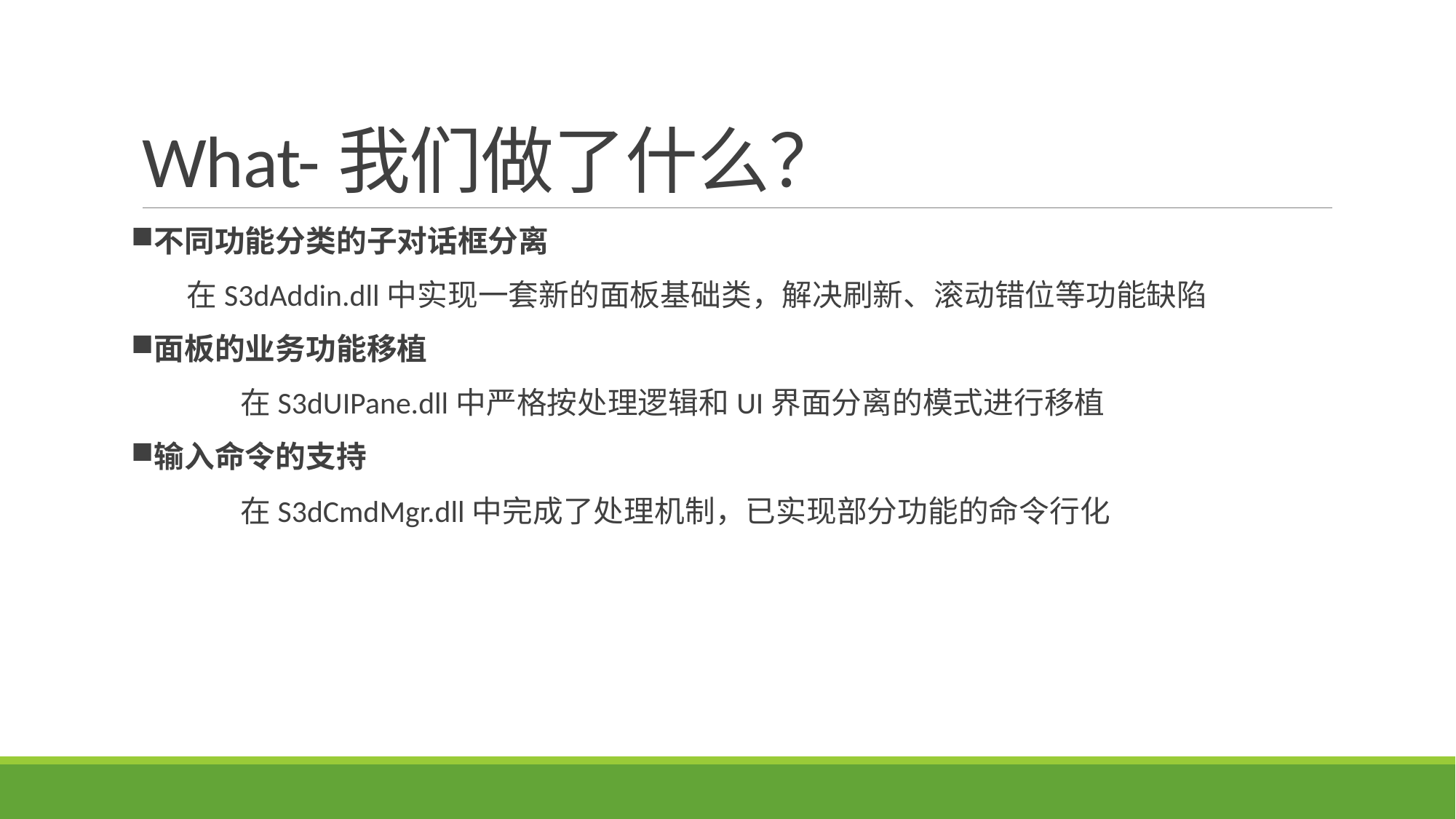

# What-我们做了什么？
不同功能分类的子对话框分离
       在S3dAddin.dll中实现一套新的面板基础类，解决刷新、滚动错位等功能缺陷
面板的业务功能移植
	在S3dUIPane.dll中严格按处理逻辑和UI界面分离的模式进行移植
输入命令的支持
	在S3dCmdMgr.dll中完成了处理机制，已实现部分功能的命令行化